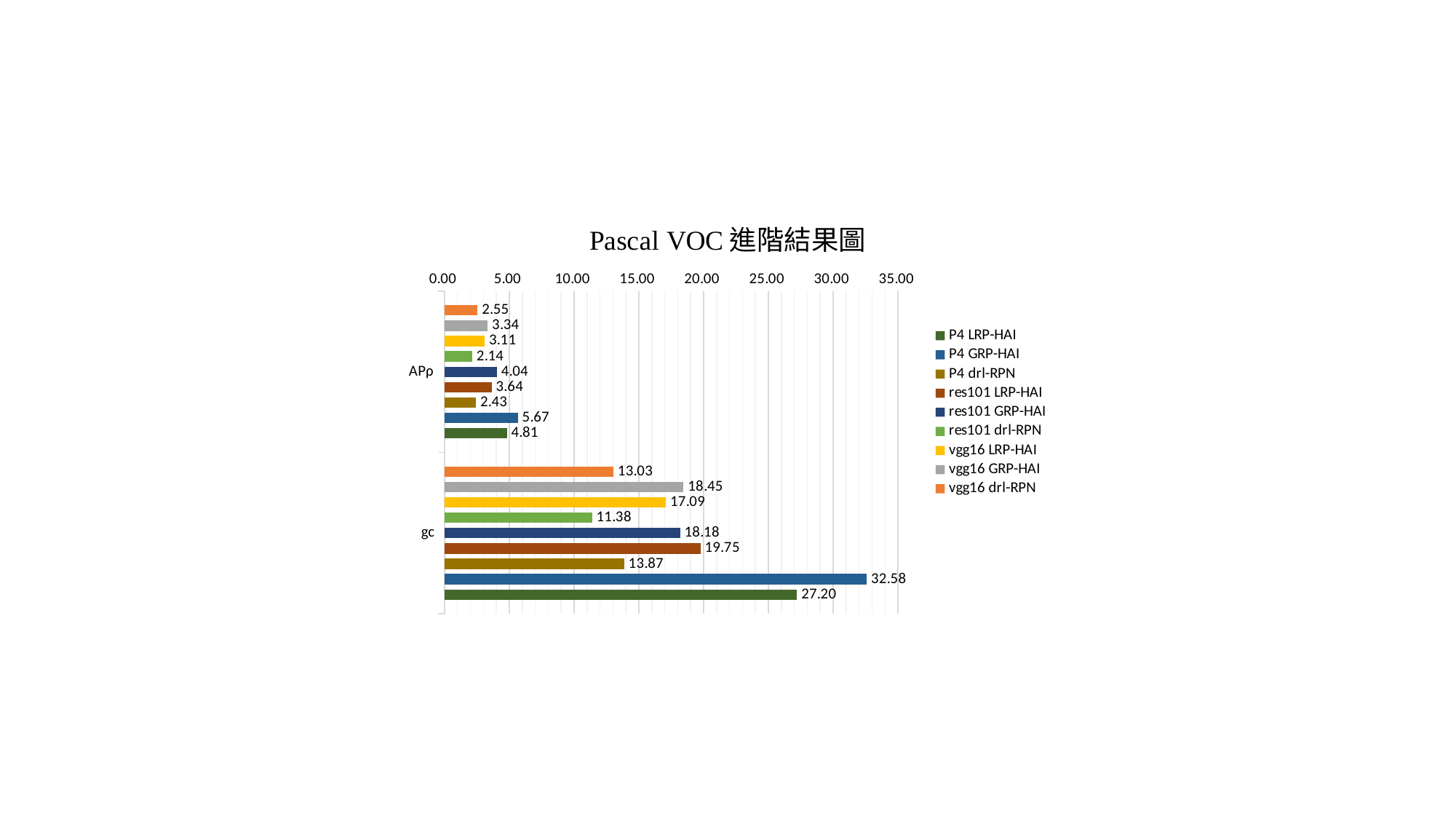

### Chart: Pascal VOC進階結果圖

| Category | vgg16 | vgg16 | vgg16 | res101 | res101 | res101 | P4 | P4 | P4 |
|---|---|---|---|---|---|---|---|---|---|
| APρ | 2.5516481195464205 | 3.337291057772065 | 3.1067032131339545 | 2.1404361742584297 | 4.0414370876555745 | 3.6400534166270573 | 2.427753124569567 | 5.665923480398463 | 4.8144935409875655 |
| gc | 13.033727412060522 | 18.450669834023493 | 17.091277470237944 | 11.383035858243396 | 18.184825407070328 | 19.749659400126685 | 13.871692994734042 | 32.58368370634995 | 27.204601494742207 |